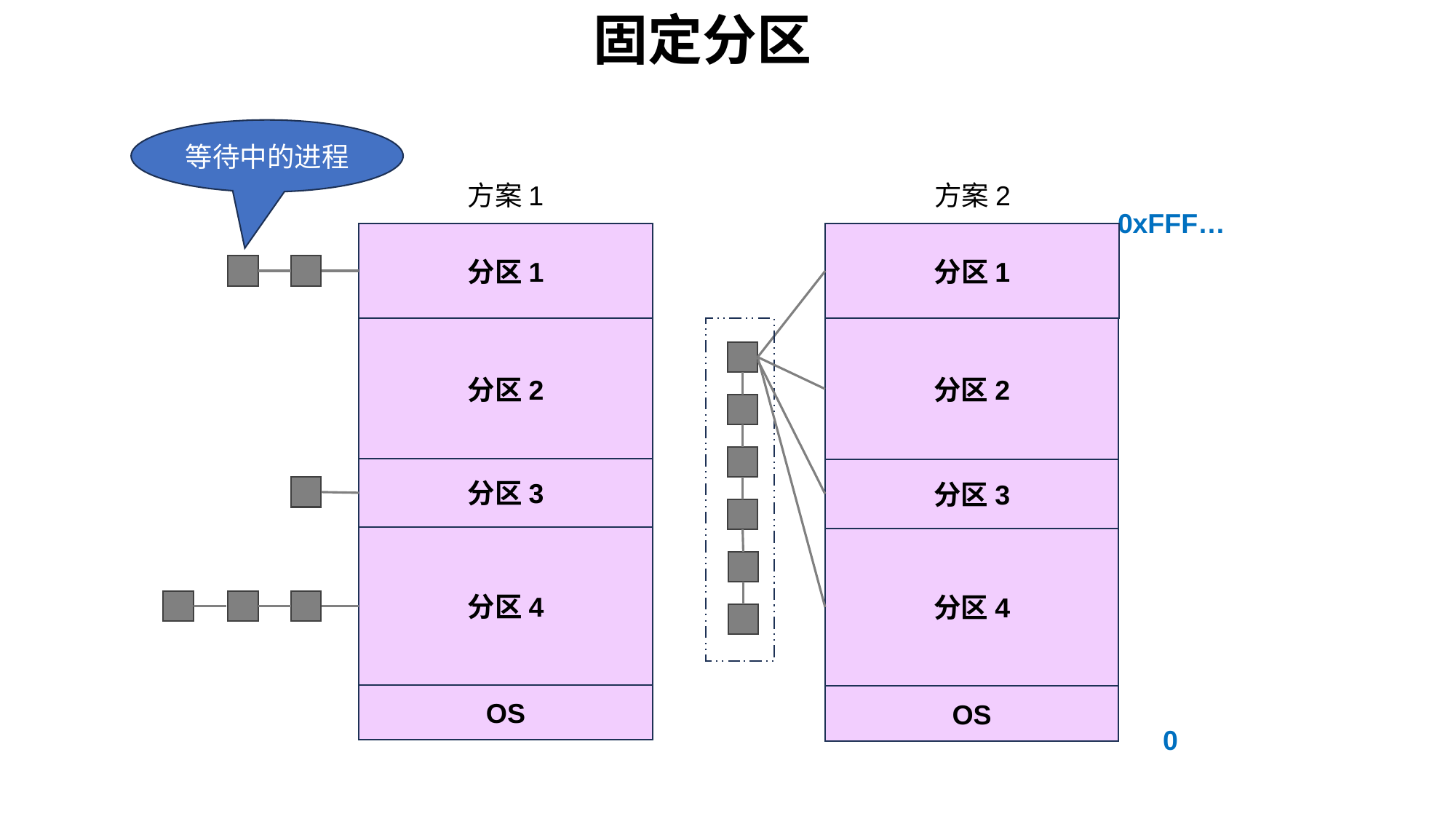

固定分区
方案1
方案2
0xFFF…
分区1
OS
0
分区1

分区2
分区2

分区3
分区3

分区4
分区4

OS
等待中的进程